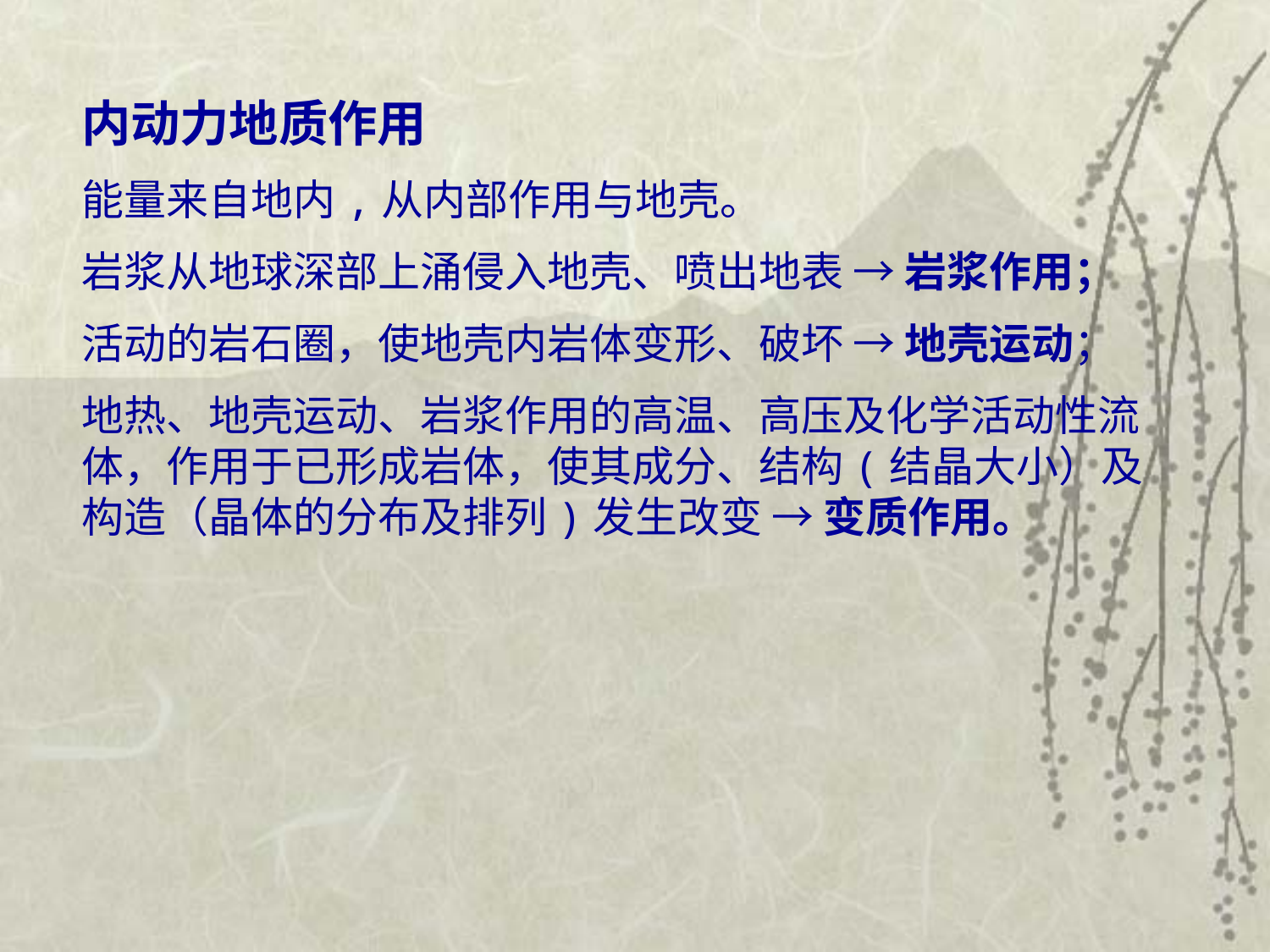

内动力地质作用
能量来自地内,从内部作用与地壳。
岩浆从地球深部上涌侵入地壳、喷出地表 → 岩浆作用；
活动的岩石圈，使地壳内岩体变形、破坏 → 地壳运动；
地热、地壳运动、岩浆作用的高温、高压及化学活动性流体，作用于已形成岩体，使其成分、结构(结晶大小）及构造（晶体的分布及排列)发生改变 → 变质作用。